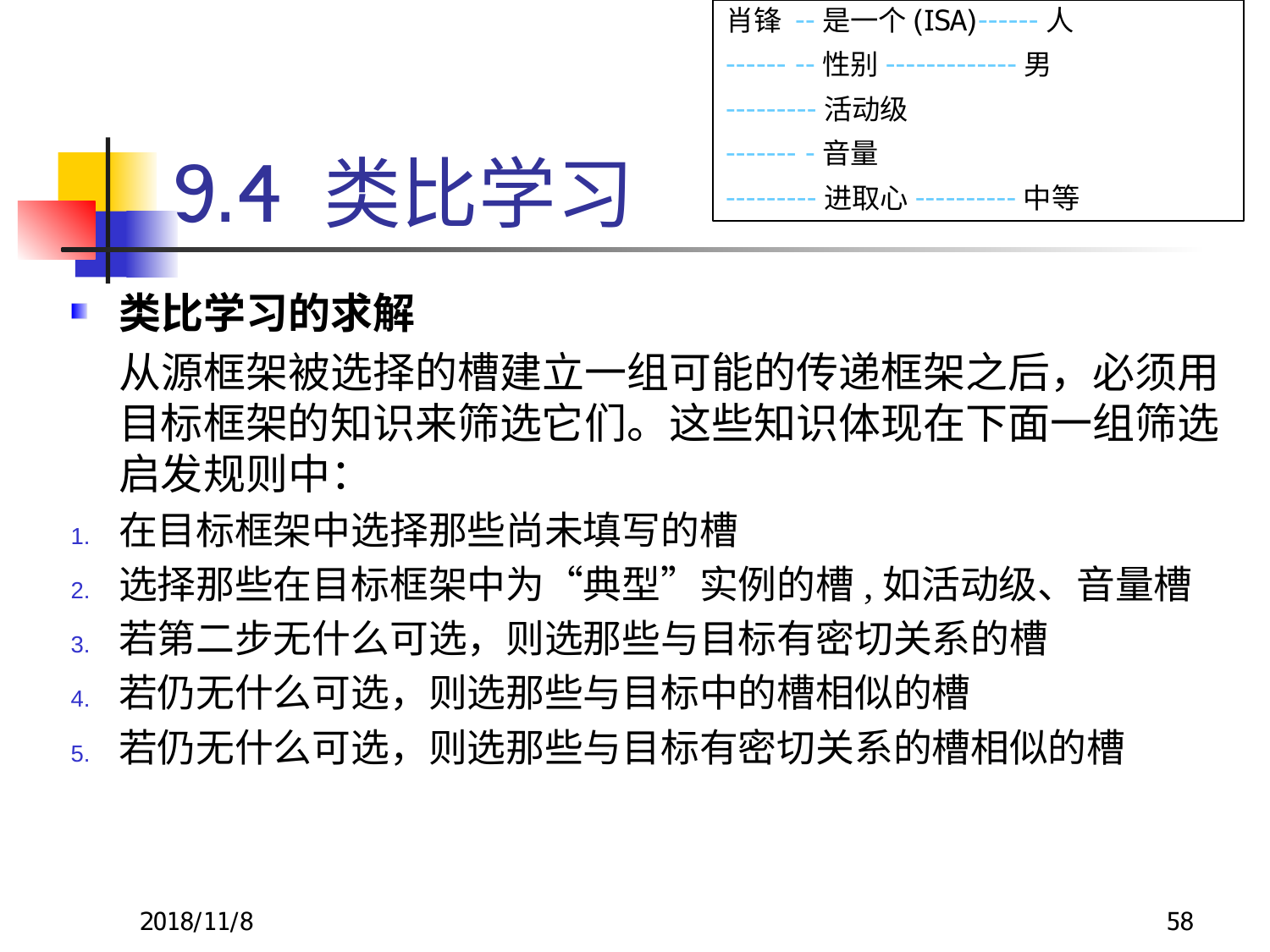

肖锋 --是一个(ISA)------人
------ --性别-------------男
---------活动级
------- -音量
---------进取心----------中等
# 9.4 类比学习
类比学习的求解
    从源框架被选择的槽建立一组可能的传递框架之后，必须用目标框架的知识来筛选它们。这些知识体现在下面一组筛选启发规则中：
在目标框架中选择那些尚未填写的槽
选择那些在目标框架中为“典型”实例的槽,如活动级、音量槽
若第二步无什么可选，则选那些与目标有密切关系的槽
若仍无什么可选，则选那些与目标中的槽相似的槽
若仍无什么可选，则选那些与目标有密切关系的槽相似的槽
2018/11/8
58